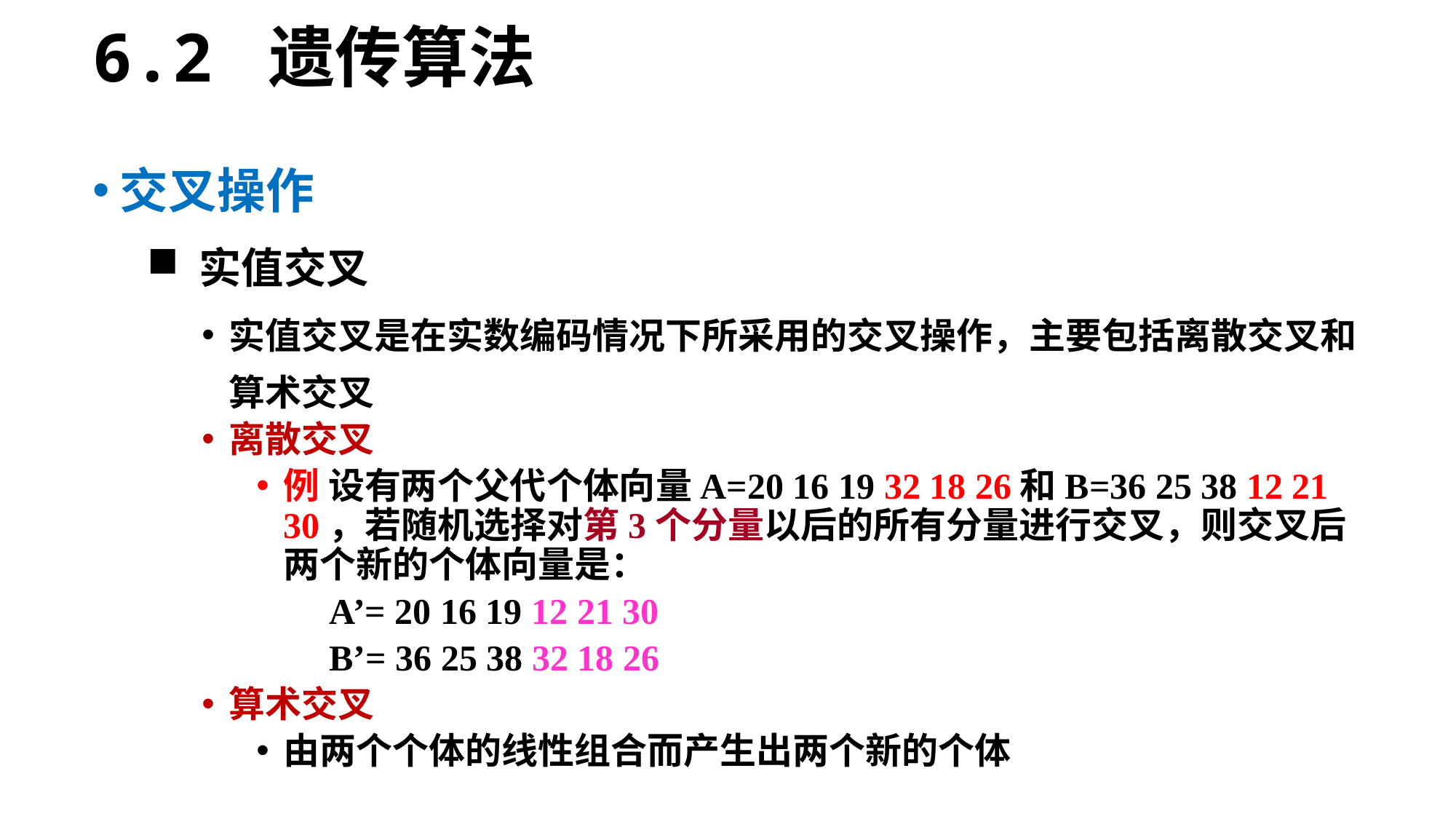

6.2 遗传算法
交叉操作
 实值交叉
实值交叉是在实数编码情况下所采用的交叉操作，主要包括离散交叉和算术交叉
离散交叉
例 设有两个父代个体向量A=20 16 19 32 18 26和B=36 25 38 12 21 30，若随机选择对第3个分量以后的所有分量进行交叉，则交叉后两个新的个体向量是：
             A’= 20 16 19 12 21 30
             B’= 36 25 38 32 18 26
算术交叉
由两个个体的线性组合而产生出两个新的个体